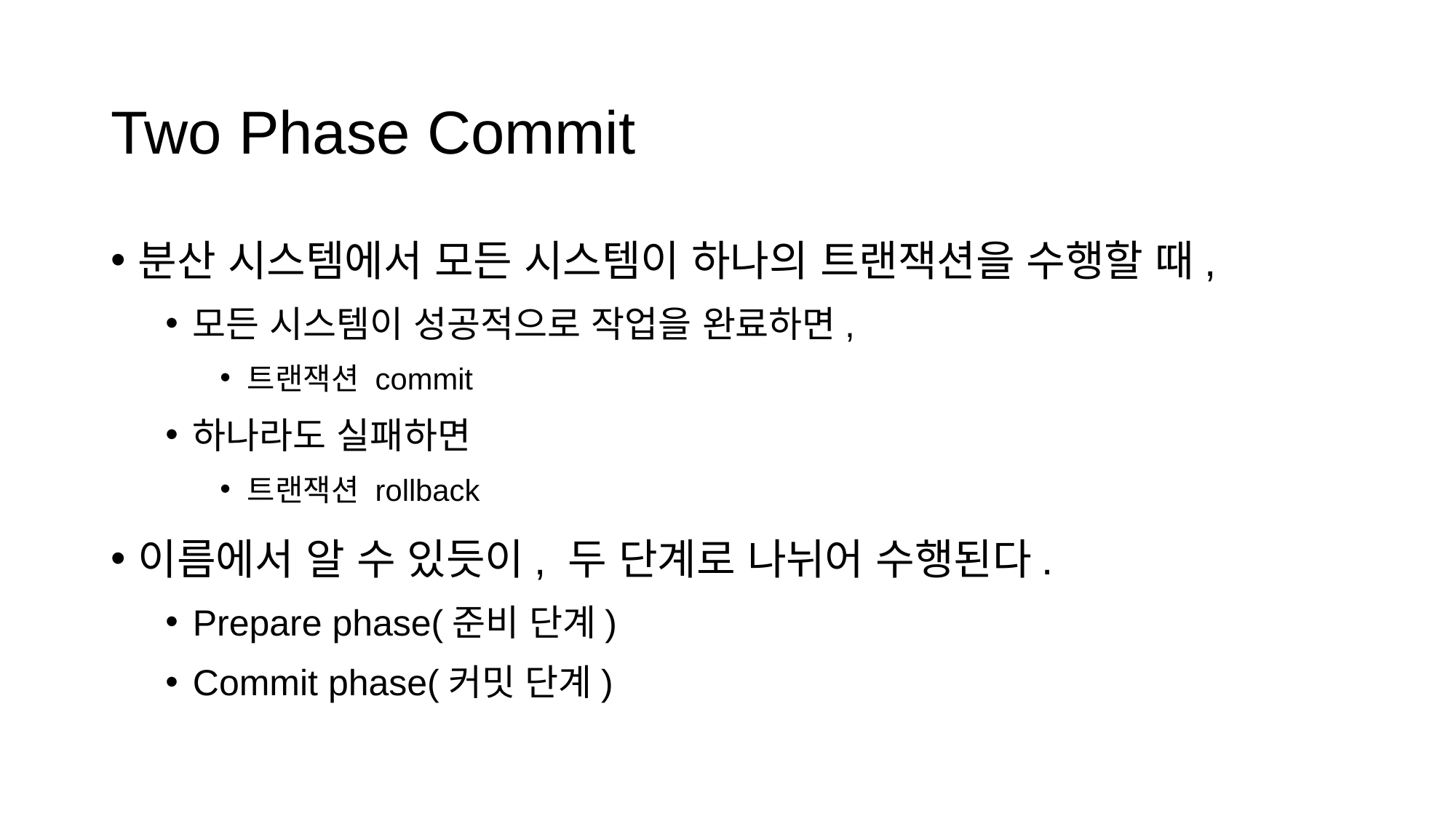

# Two Phase Commit
분산 시스템에서 모든 시스템이 하나의 트랜잭션을 수행할 때,
모든 시스템이 성공적으로 작업을 완료하면,
트랜잭션 commit
하나라도 실패하면
트랜잭션 rollback
이름에서 알 수 있듯이, 두 단계로 나뉘어 수행된다.
Prepare phase(준비 단계)
Commit phase(커밋 단계)